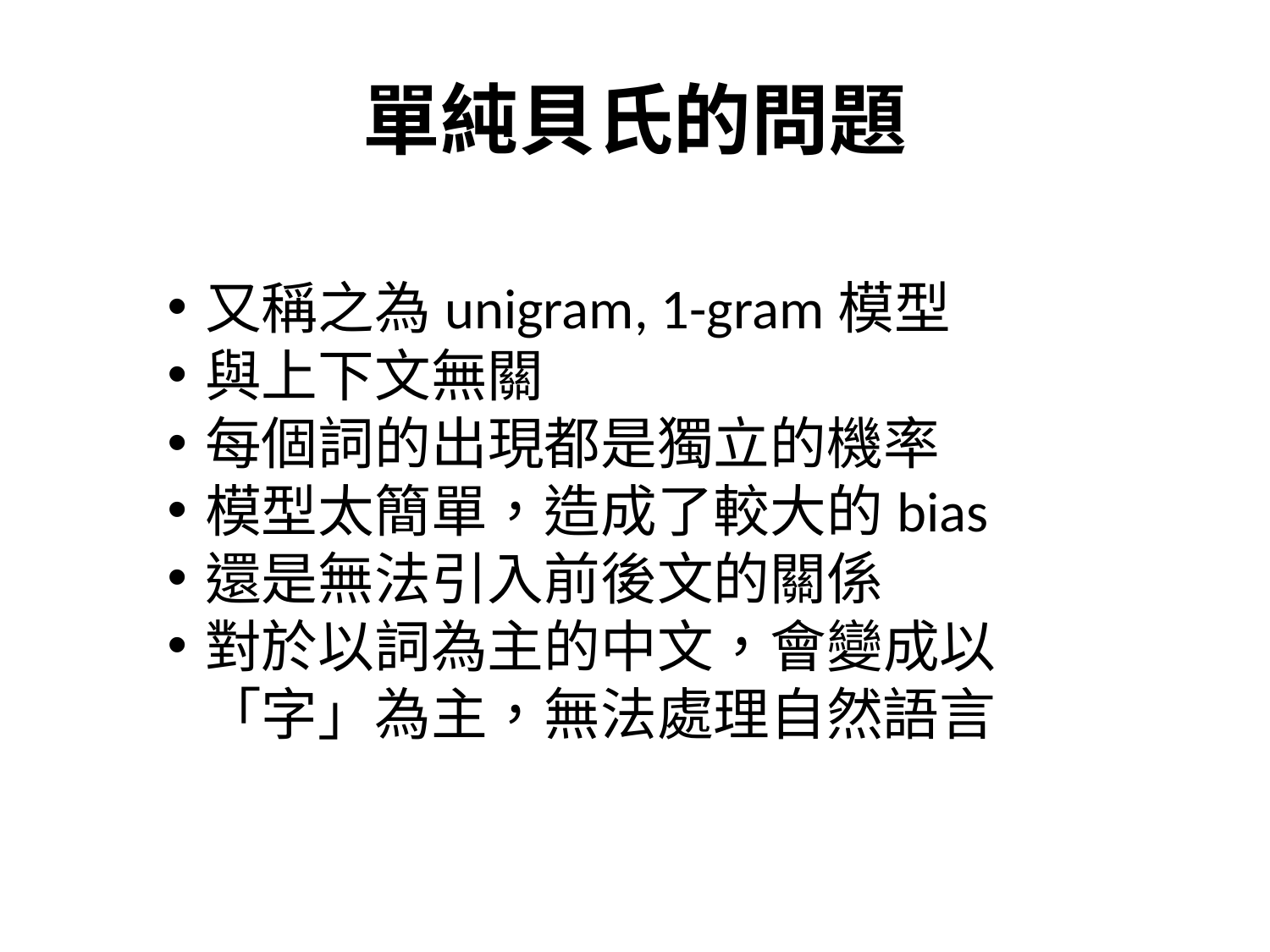

# 單純貝氏的問題
又稱之為unigram, 1-gram模型
與上下文無關
每個詞的出現都是獨立的機率
模型太簡單，造成了較大的bias
還是無法引入前後文的關係
對於以詞為主的中文，會變成以「字」為主，無法處理自然語言